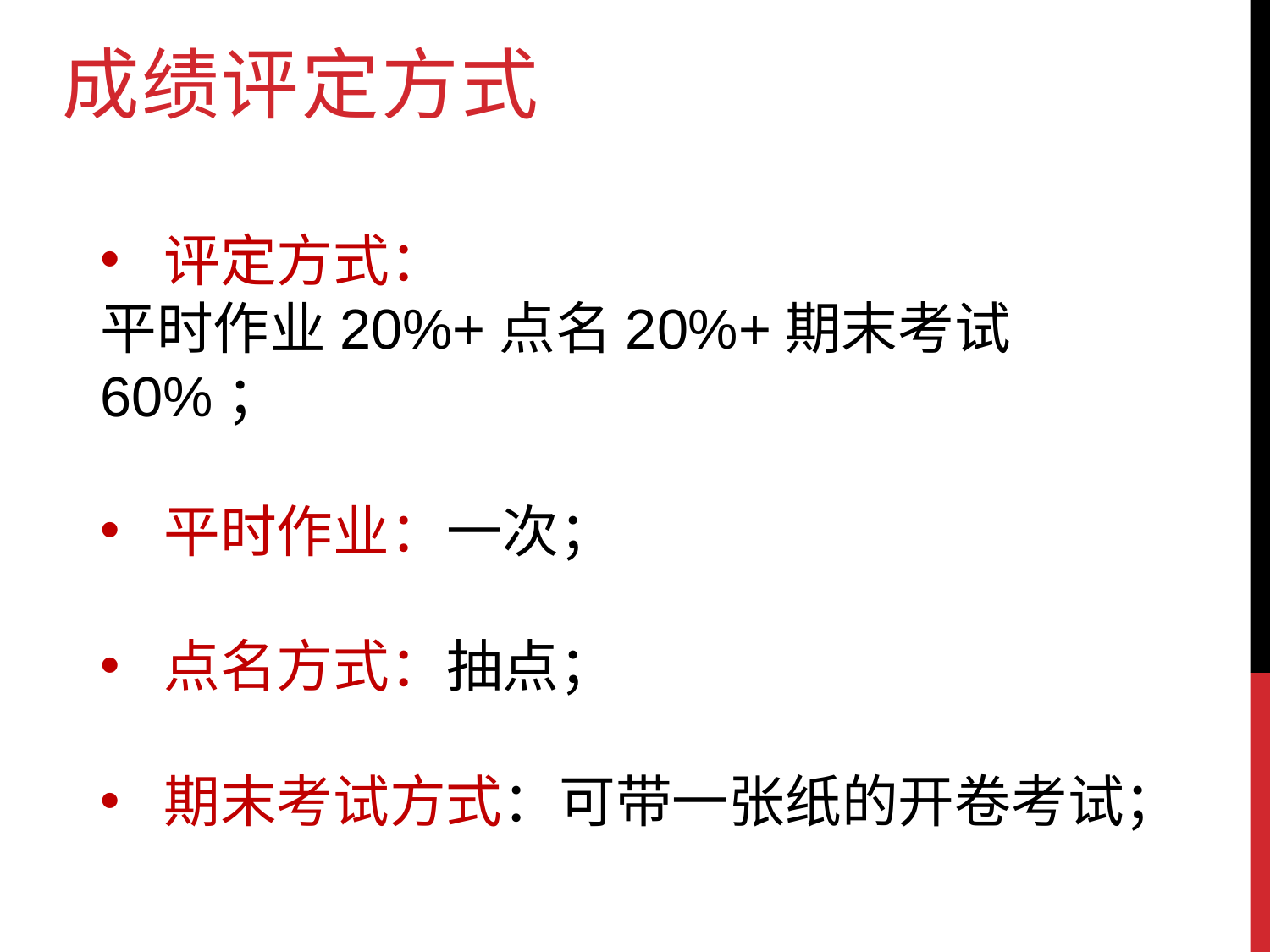

成绩评定方式
评定方式：
平时作业20%+点名20%+期末考试60%；

平时作业：一次；

点名方式：抽点；

期末考试方式：可带一张纸的开卷考试；